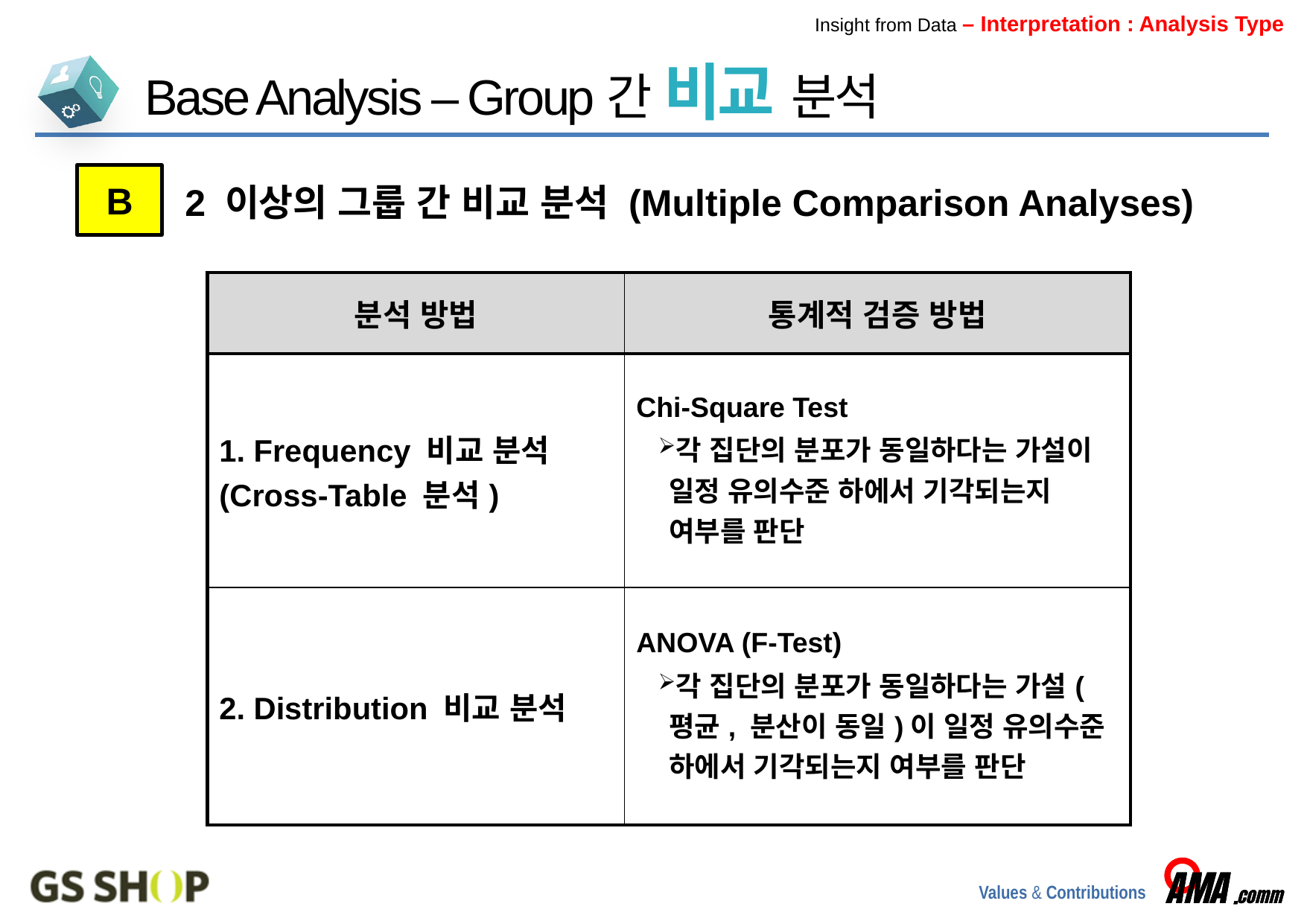

Insight from Data – Interpretation : Analysis Type
Base Analysis – Group간 비교 분석
B
2 이상의 그룹 간 비교 분석 (Multiple Comparison Analyses)
| 분석 방법 | 통계적 검증 방법 |
| --- | --- |
| 1. Frequency 비교 분석 (Cross-Table 분석) | Chi-Square Test 각 집단의 분포가 동일하다는 가설이 일정 유의수준 하에서 기각되는지 여부를 판단 |
| 2. Distribution 비교 분석 | ANOVA (F-Test) 각 집단의 분포가 동일하다는 가설(평균, 분산이 동일)이 일정 유의수준 하에서 기각되는지 여부를 판단 |